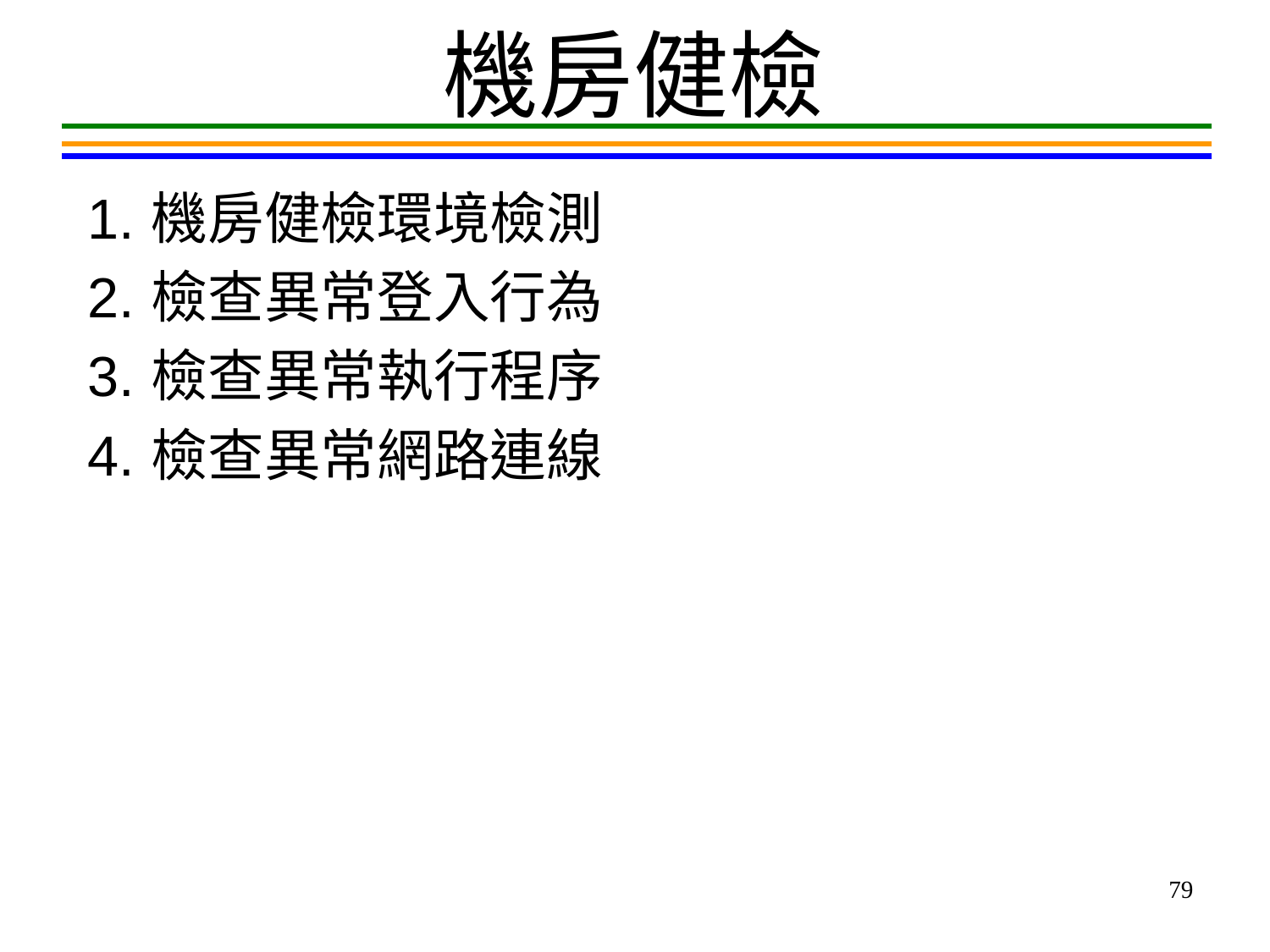

機房健檢
機房健檢環境檢測
檢查異常登入行為
檢查異常執行程序
檢查異常網路連線

79